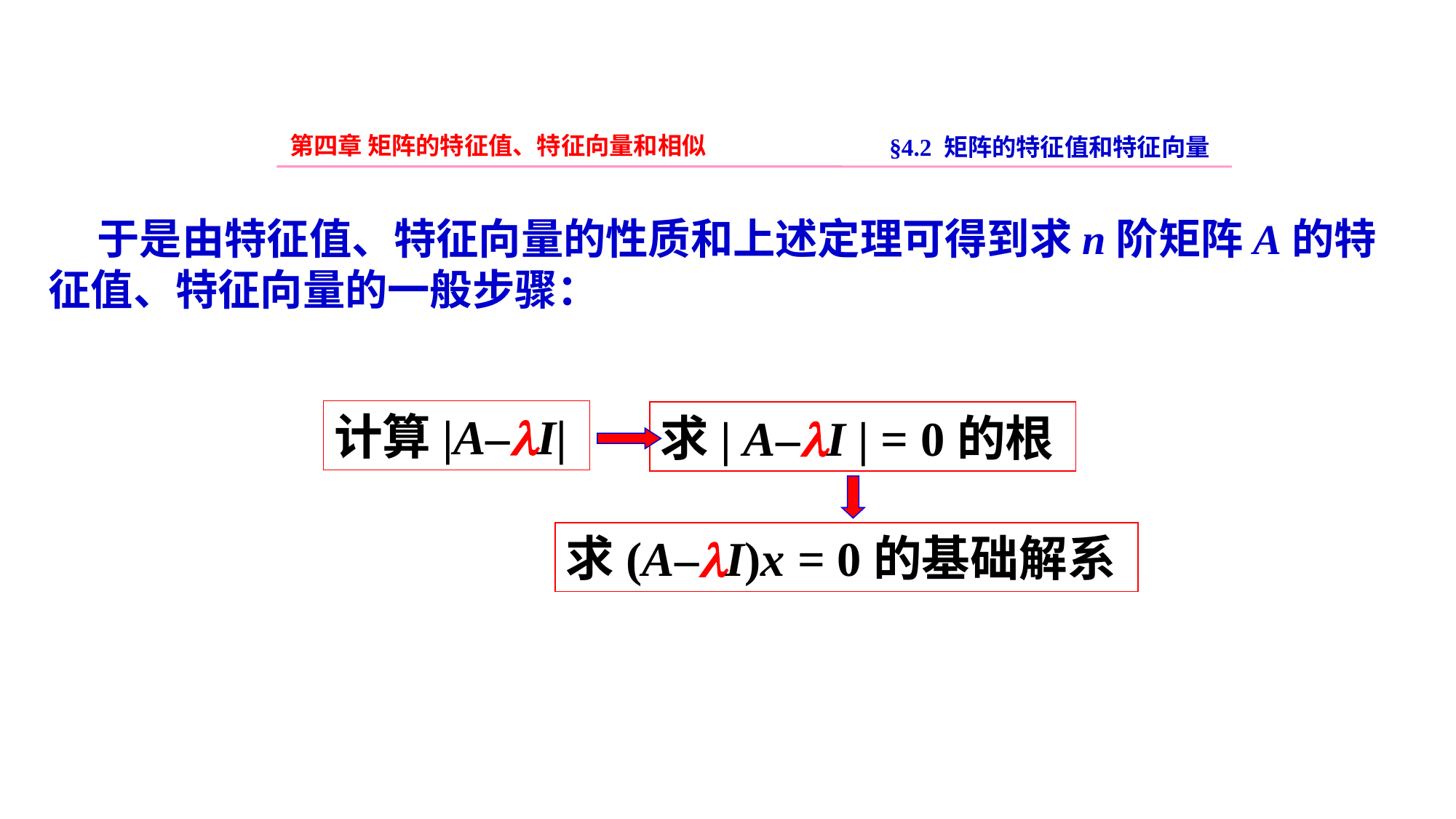

第四章 矩阵的特征值、特征向量和相似
§4.2 矩阵的特征值和特征向量

    于是由特征值、特征向量的性质和上述定理可得到求n阶矩阵A的特征值、特征向量的一般步骤：
计算|A–λI|
求| A–λI | = 0的根

求(A–λI)x = 0的基础解系
27